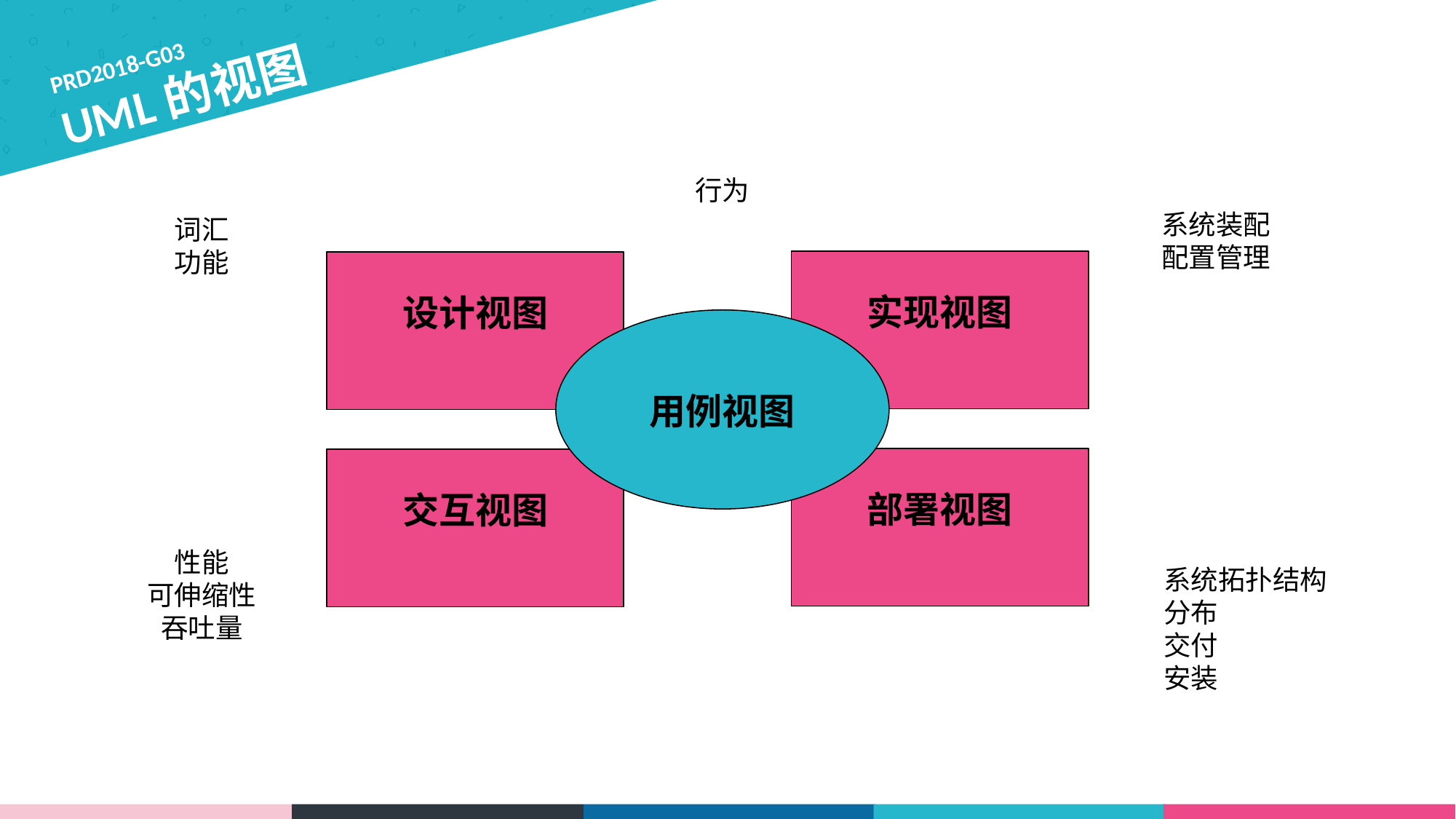

PRD2018-G03
UML的视图
行为
系统装配
配置管理
词汇
功能

实现视图

设计视图

用例视图

部署视图

交互视图
适用对象
设计人员
开发人员
性能
可伸缩性
吞吐量
系统拓扑结构
分布
交付
安装